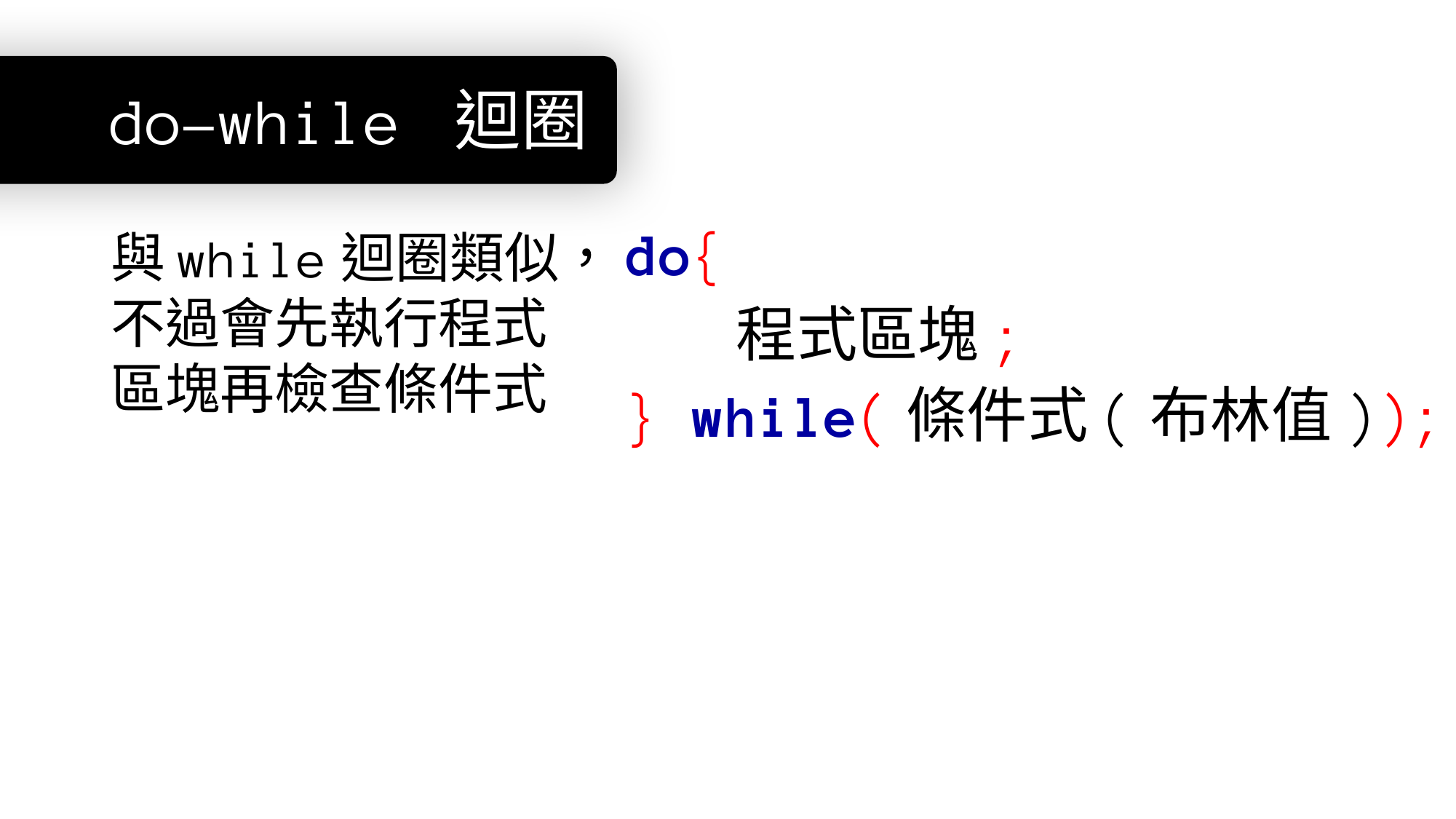

# do-while 迴圈

與while迴圈類似，不過會先執行程式區塊再檢查條件式
do{
	程式區塊;
} while(條件式(布林值));